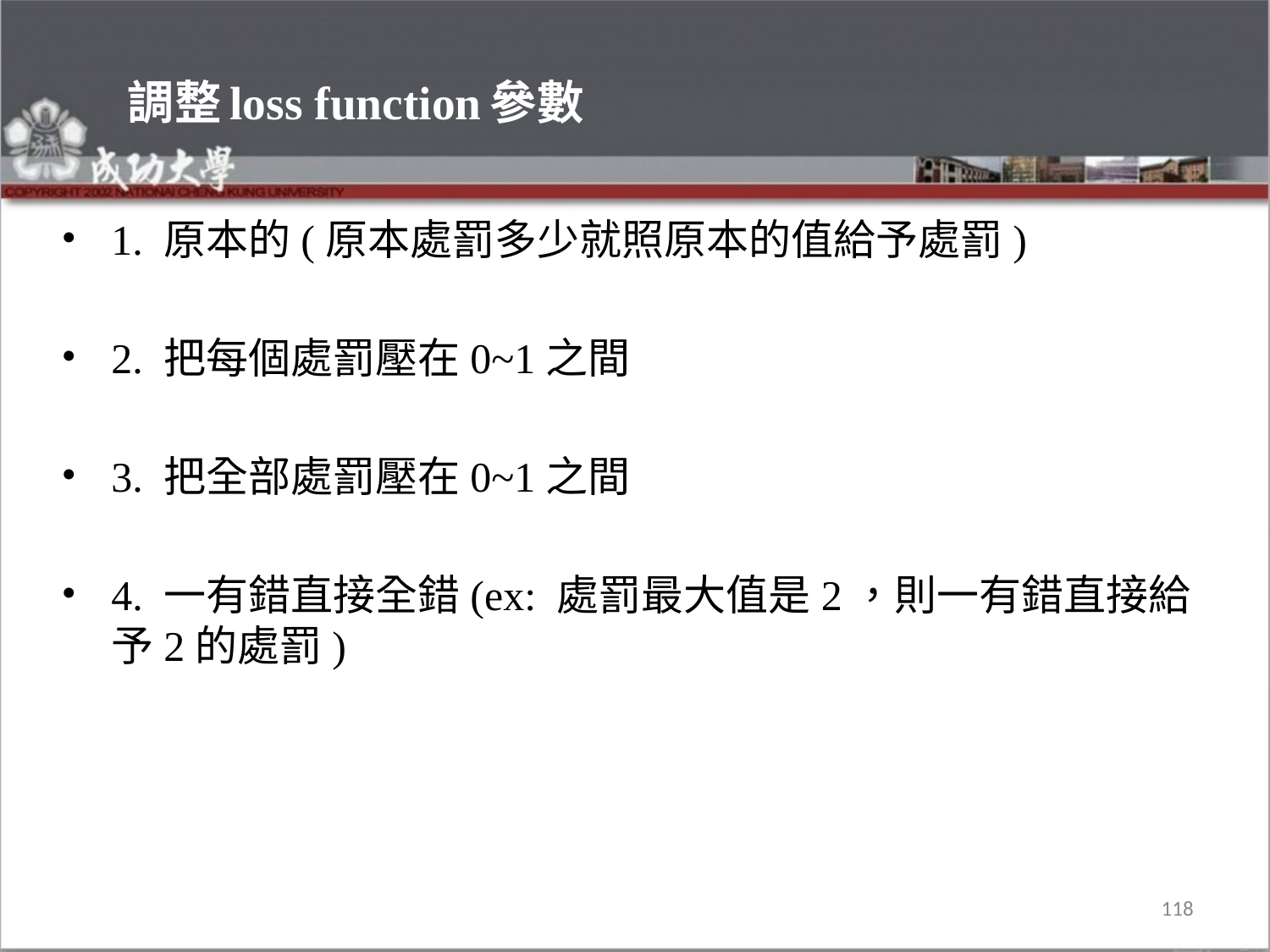

# 調整loss function參數
1. 原本的(原本處罰多少就照原本的值給予處罰)

2. 把每個處罰壓在0~1之間

3. 把全部處罰壓在0~1之間

4. 一有錯直接全錯(ex: 處罰最大值是2，則一有錯直接給予2的處罰)
118